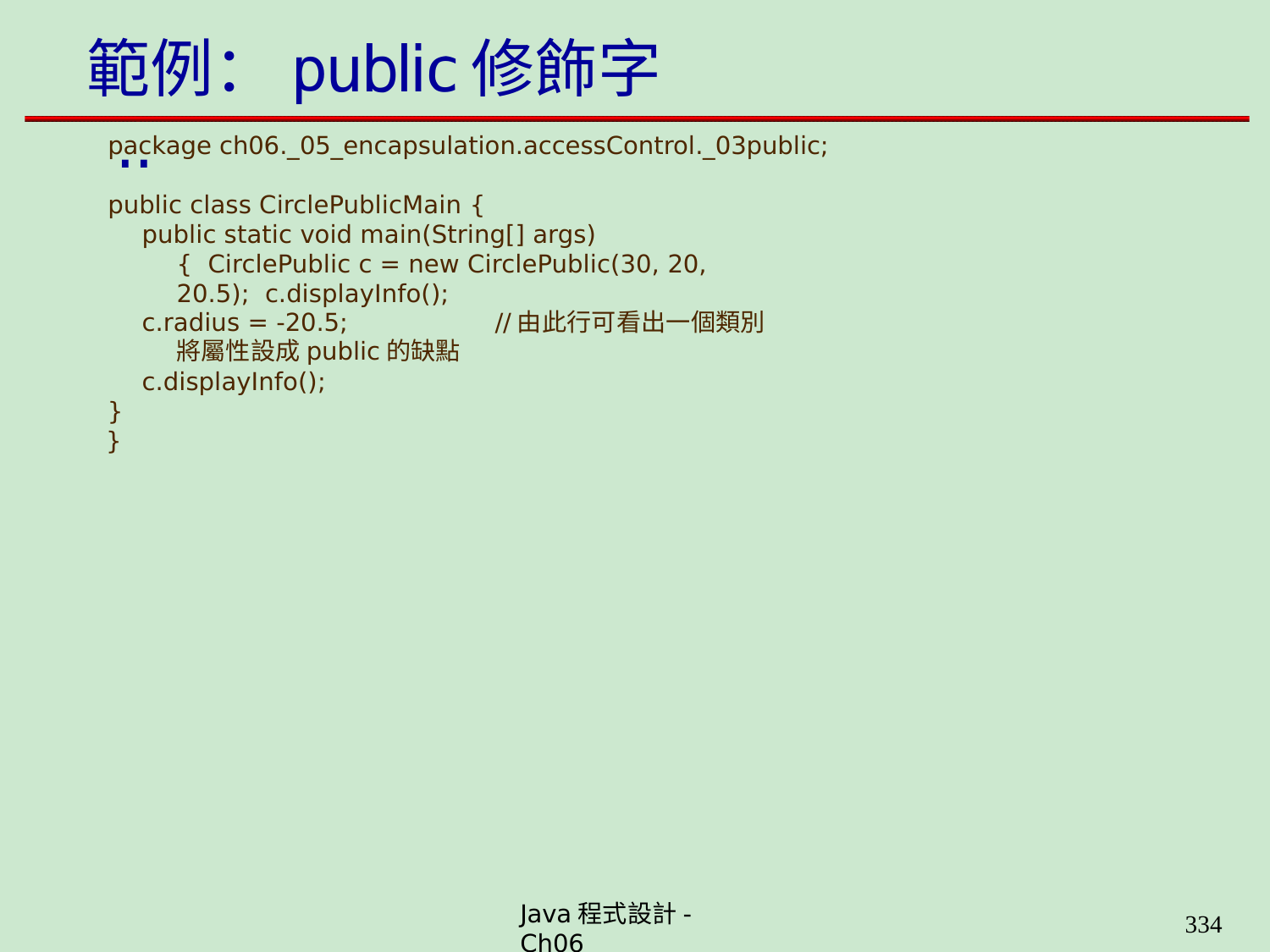

# 範例：public修飾字 ..
package ch06._05_encapsulation.accessControl._03public;

public class CirclePublicMain {
public static void main(String[] args) {  CirclePublic c = new CirclePublic(30, 20, 20.5);  c.displayInfo();
c.radius = -20.5;	//由此行可看出一個類別將屬性設成public的缺點
c.displayInfo();
}
}
Java程式設計-Ch06
334